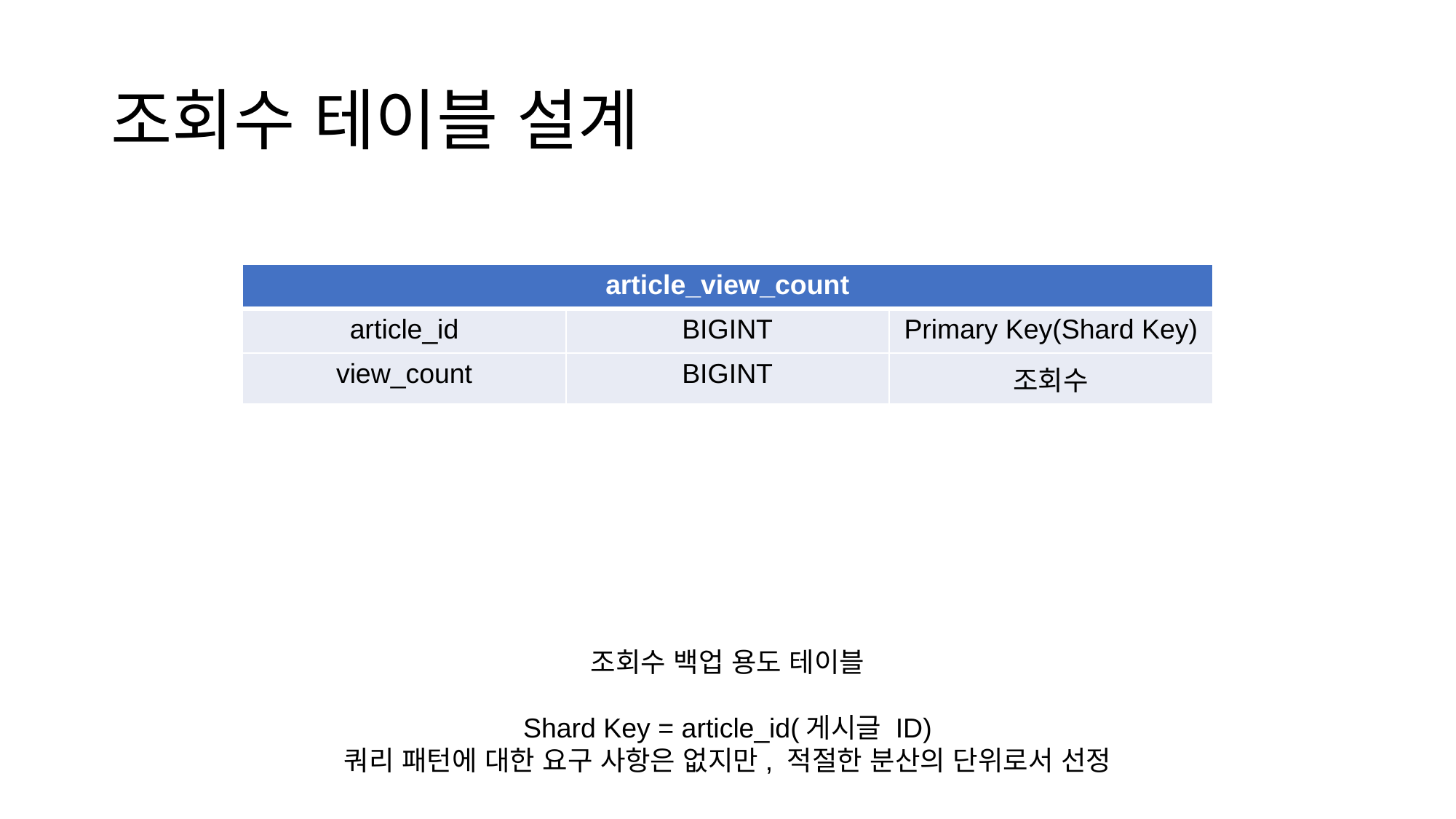

# 조회수 테이블 설계
| article\_view\_count |  |  |
| --- | --- | --- |
| article\_id | BIGINT | Primary Key(Shard Key) |
| view\_count | BIGINT | 조회수 |
조회수 백업 용도 테이블

Shard Key = article_id(게시글 ID)
쿼리 패턴에 대한 요구 사항은 없지만, 적절한 분산의 단위로서 선정